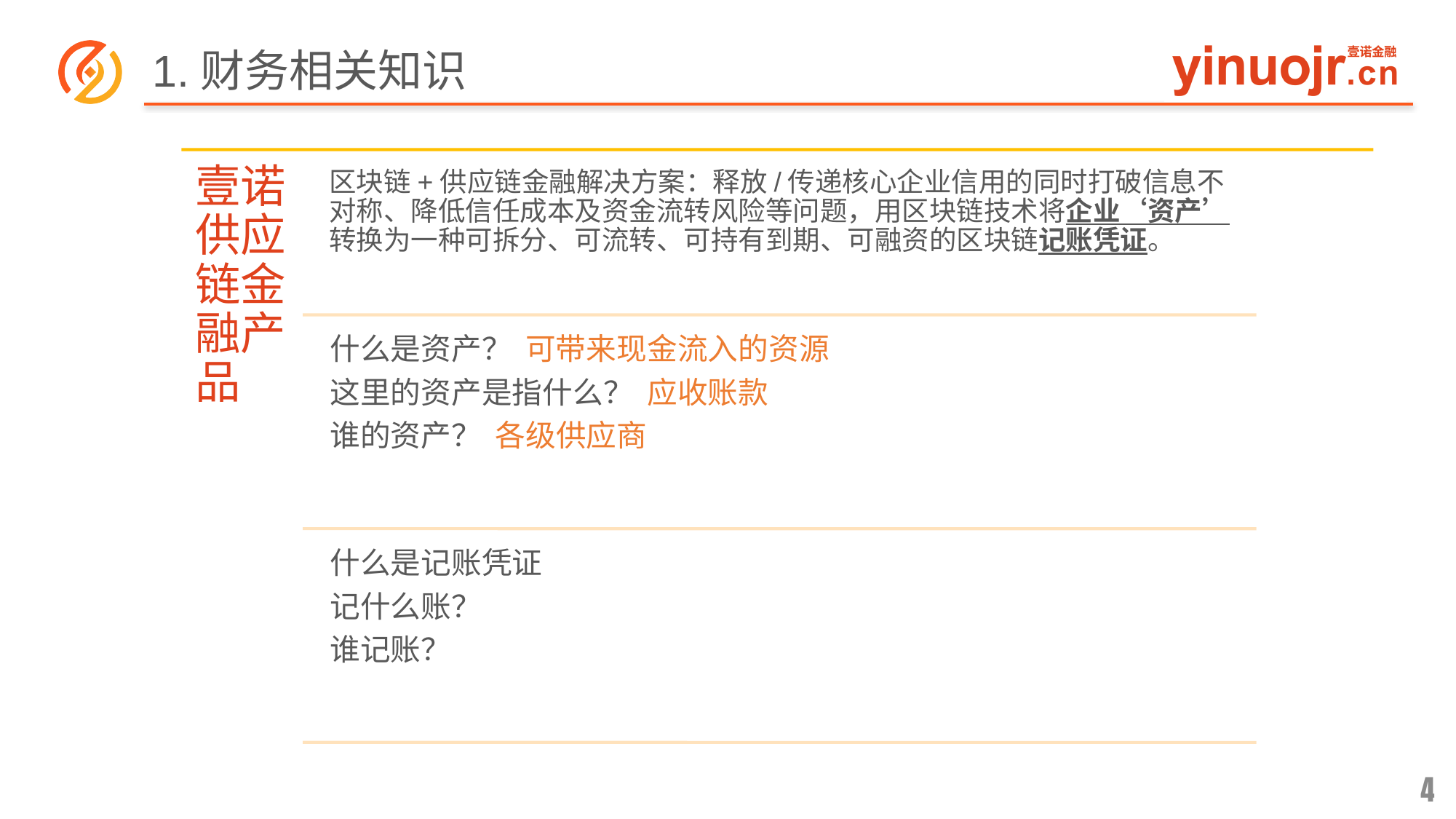

# 1.财务相关知识
壹诺供应链金融产品
区块链+供应链金融解决方案：释放/传递核心企业信用的同时打破信息不对称、降低信任成本及资金流转风险等问题，用区块链技术将企业‘资产’转换为一种可拆分、可流转、可持有到期、可融资的区块链记账凭证。
什么是资产？  可带来现金流入的资源
这里的资产是指什么？  应收账款
谁的资产？  各级供应商
什么是记账凭证
记什么账？
谁记账？
4